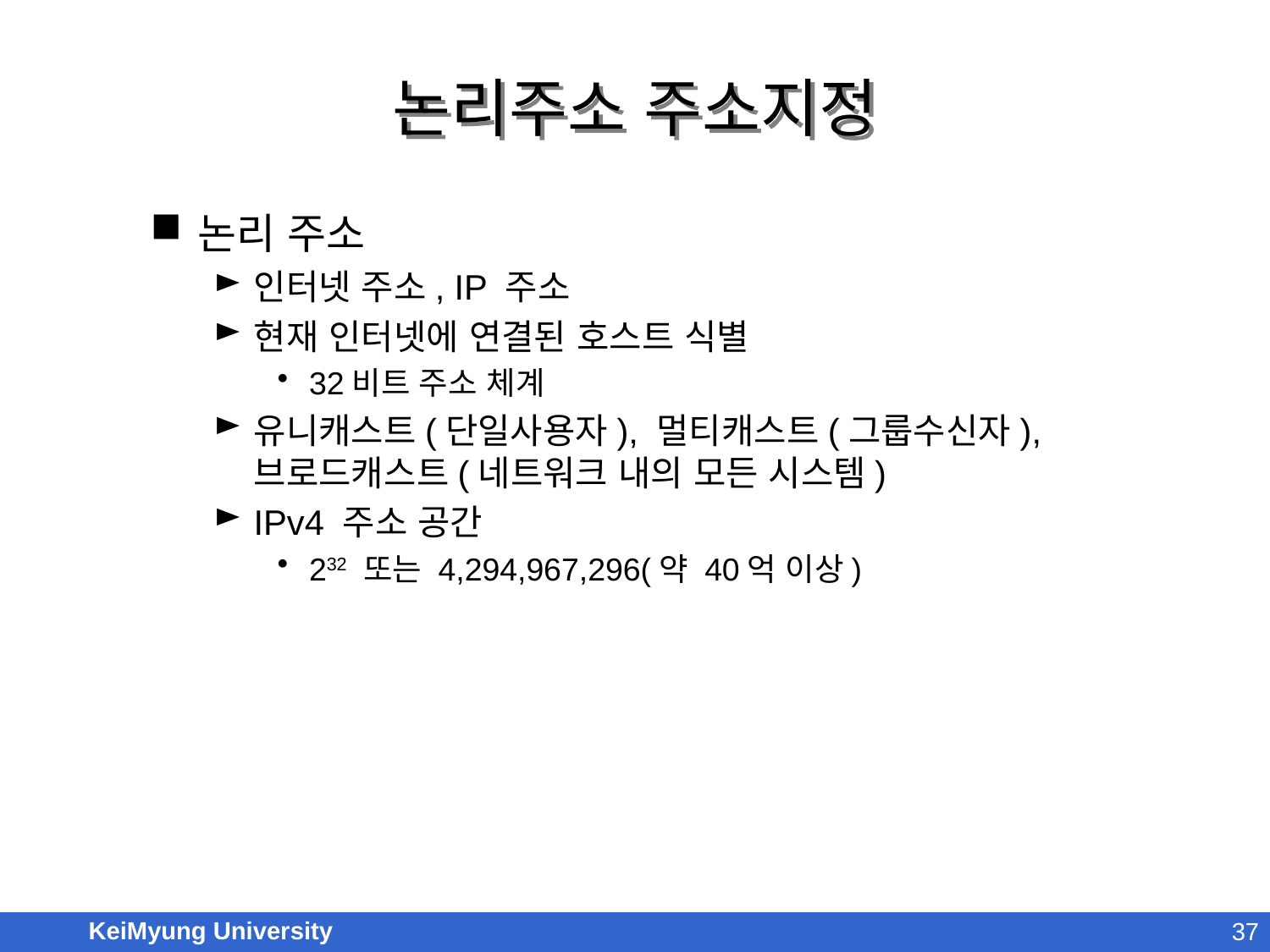

# 논리주소 주소지정
논리 주소
인터넷 주소, IP 주소
현재 인터넷에 연결된 호스트 식별
32비트 주소 체계
유니캐스트(단일사용자), 멀티캐스트(그룹수신자),  브로드캐스트(네트워크 내의 모든 시스템)
IPv4 주소 공간
232 또는 4,294,967,296(약 40억 이상)

37